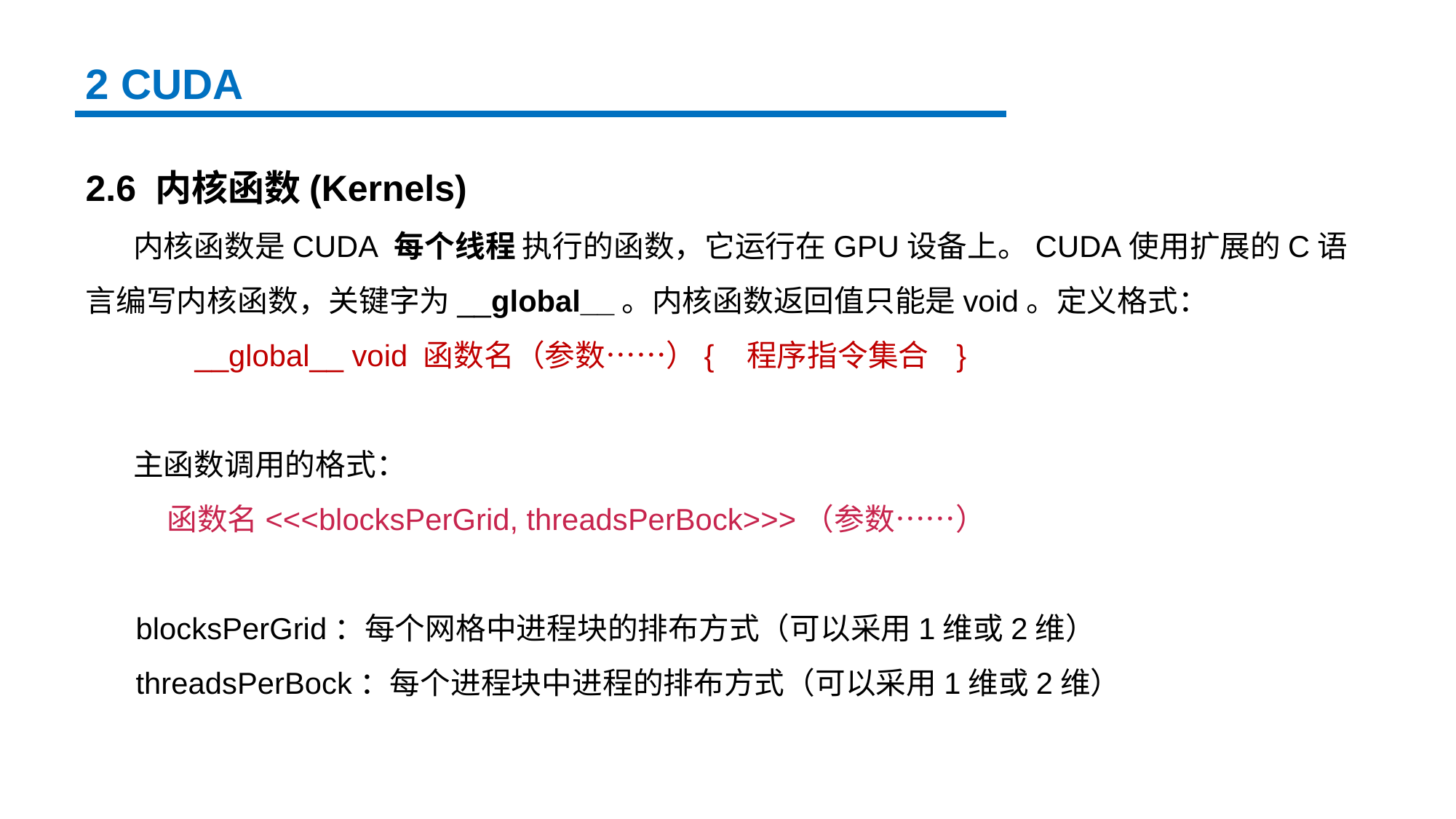

2 CUDA
2.6 内核函数(Kernels)
      内核函数是CUDA 每个线程 执行的函数，它运行在GPU设备上。CUDA使用扩展的C语言编写内核函数，关键字为__global__。内核函数返回值只能是void。定义格式：
	__global__ void 函数名（参数……）{   程序指令集合   }

      主函数调用的格式：
           函数名<<<blocksPerGrid, threadsPerBock>>>（参数……）

      blocksPerGrid：每个网格中进程块的排布方式（可以采用1维或2维）
      threadsPerBock：每个进程块中进程的排布方式（可以采用1维或2维）